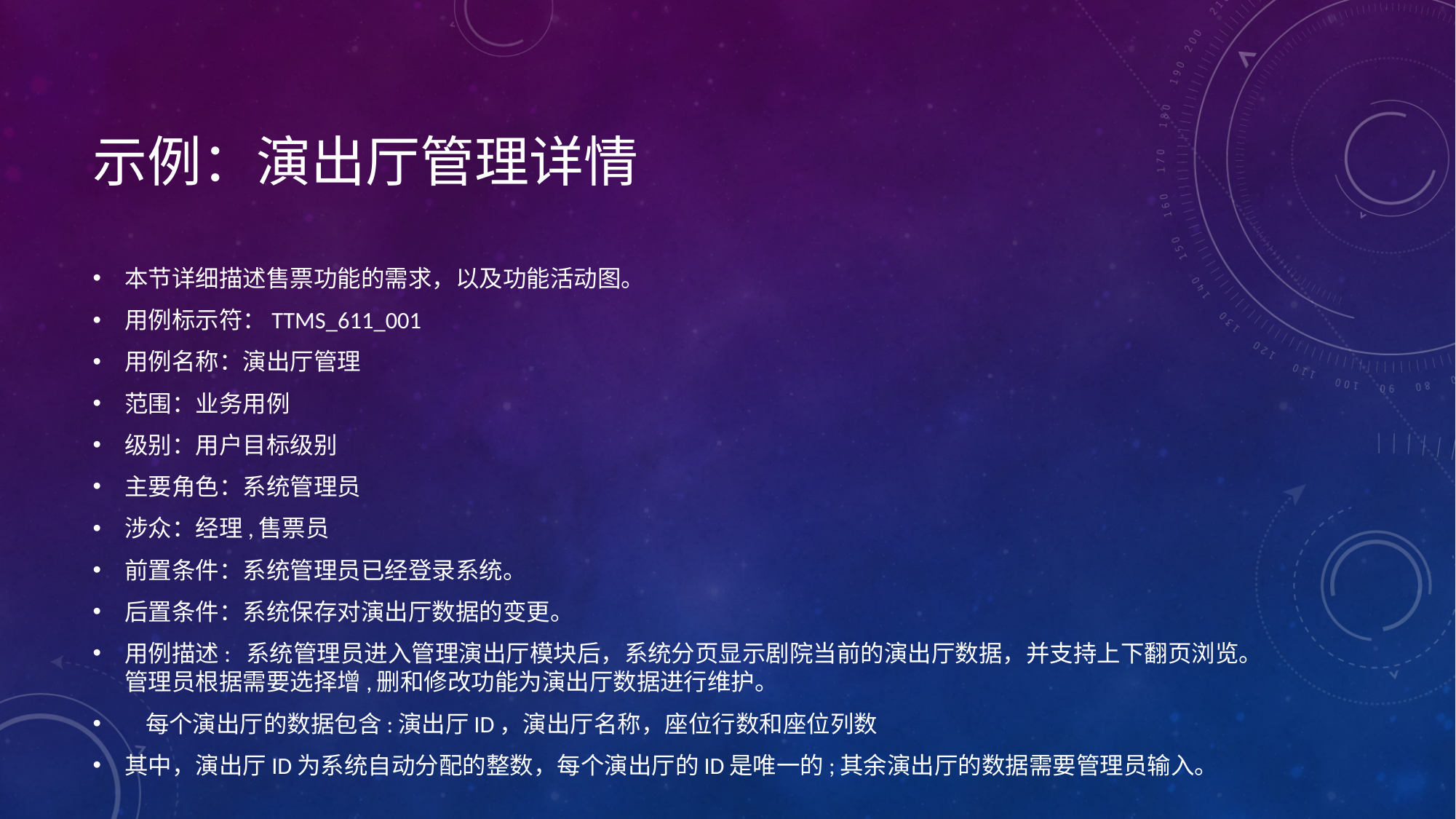

# 示例：演出厅管理详情
本节详细描述售票功能的需求，以及功能活动图。
用例标示符：TTMS_611_001
用例名称：演出厅管理
范围：业务用例
级别：用户目标级别
主要角色：系统管理员
涉众：经理,售票员
前置条件：系统管理员已经登录系统。
后置条件：系统保存对演出厅数据的变更。
用例描述:  系统管理员进入管理演出厅模块后，系统分页显示剧院当前的演出厅数据，并支持上下翻页浏览。管理员根据需要选择增,删和修改功能为演出厅数据进行维护。
   每个演出厅的数据包含:演出厅ID，演出厅名称，座位行数和座位列数
其中，演出厅ID为系统自动分配的整数，每个演出厅的ID是唯一的;其余演出厅的数据需要管理员输入。